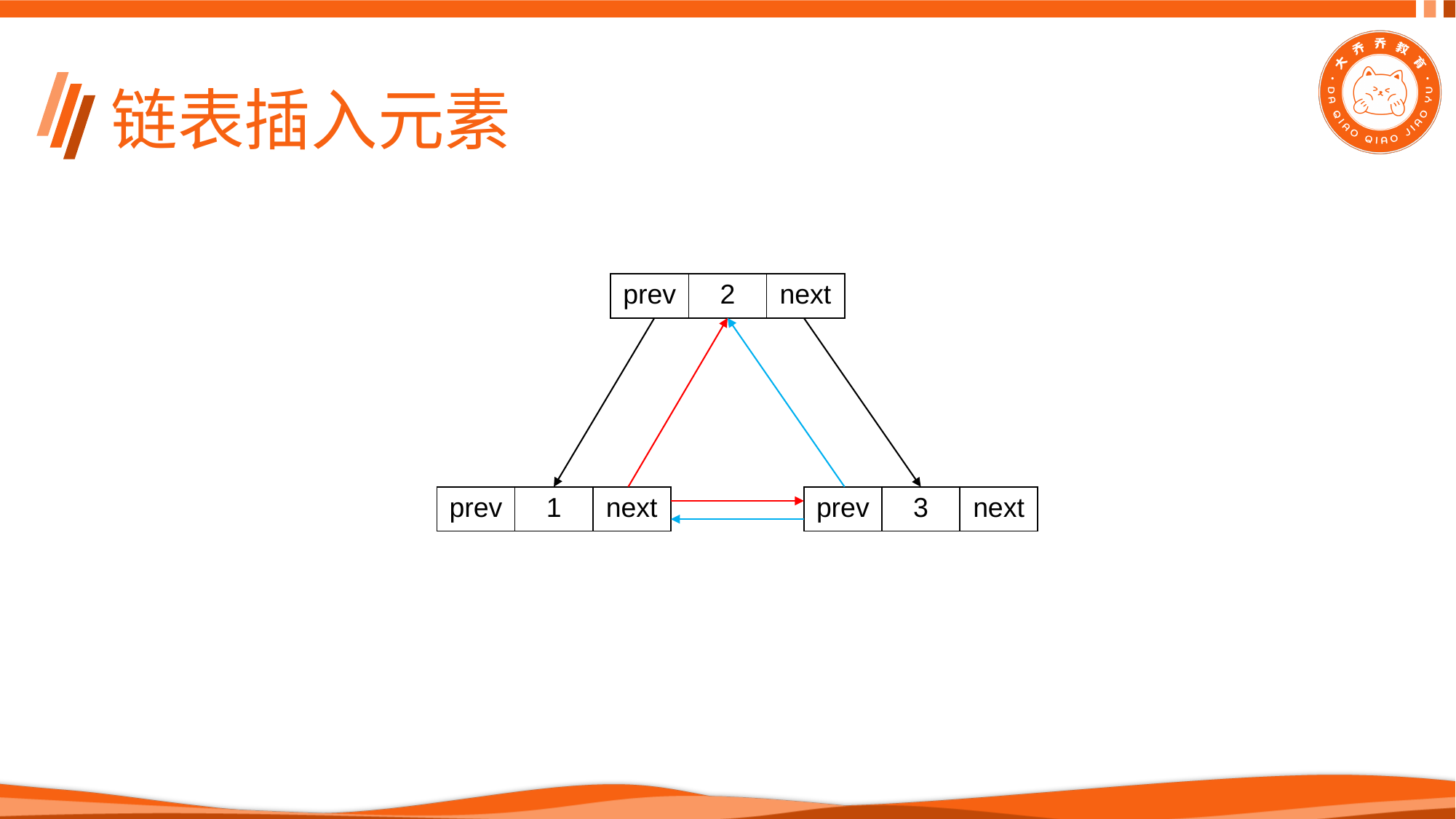

# 链表插入元素
| prev | 2 | next |
| --- | --- | --- |
| prev | 1 | next |
| --- | --- | --- |
| prev | 3 | next |
| --- | --- | --- |